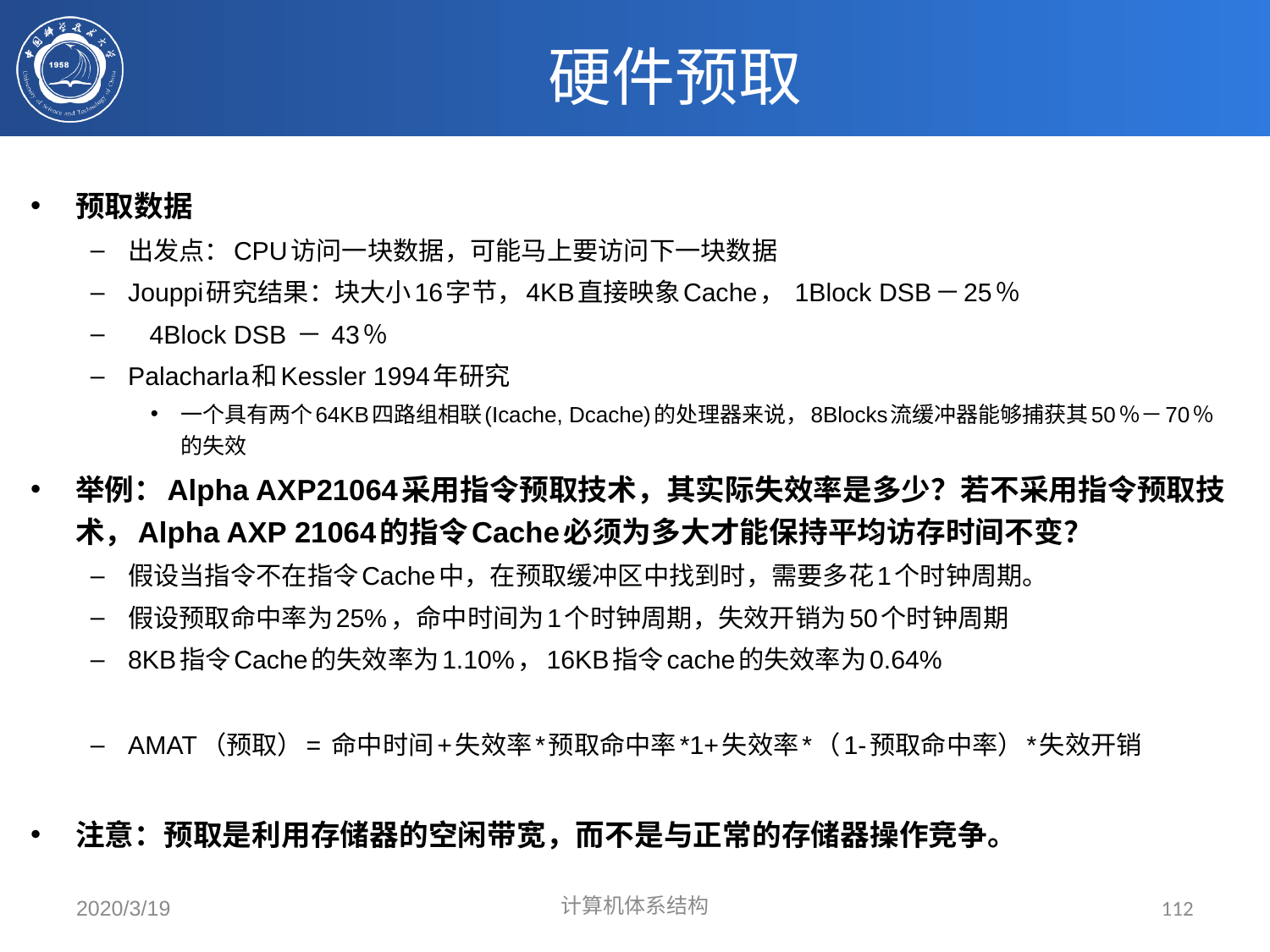

# 硬件预取
预取数据
出发点：CPU访问一块数据，可能马上要访问下一块数据
Jouppi研究结果：块大小16字节，4KB直接映象Cache， 1Block DSB－25％
   4Block DSB － 43％
Palacharla和Kessler 1994年研究
一个具有两个64KB四路组相联(Icache, Dcache)的处理器来说，8Blocks流缓冲器能够捕获其50％－70％的失效
举例：Alpha AXP21064采用指令预取技术，其实际失效率是多少？若不采用指令预取技术，Alpha AXP 21064的指令Cache必须为多大才能保持平均访存时间不变？
假设当指令不在指令Cache中，在预取缓冲区中找到时，需要多花1个时钟周期。
假设预取命中率为25%，命中时间为1个时钟周期，失效开销为50个时钟周期
8KB指令Cache的失效率为1.10%，16KB指令cache的失效率为0.64%

AMAT（预取）= 命中时间+失效率*预取命中率*1+失效率*（1-预取命中率）*失效开销

注意：预取是利用存储器的空闲带宽，而不是与正常的存储器操作竞争。
2020/3/19
计算机体系结构
112